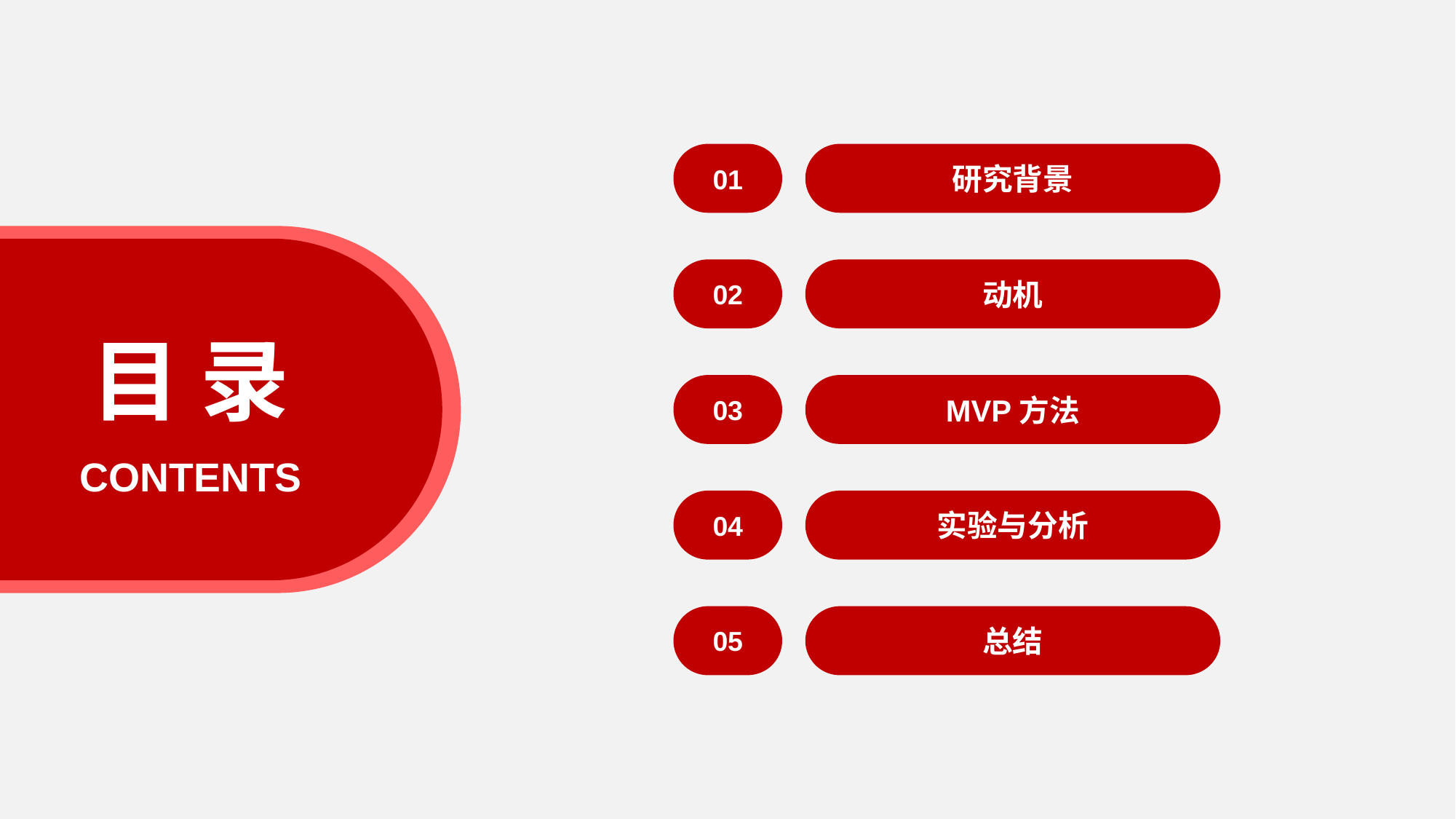

01
研究背景

02
动机
目 录
03
MVP方法
CONTENTS
04
实验与分析
05
总结